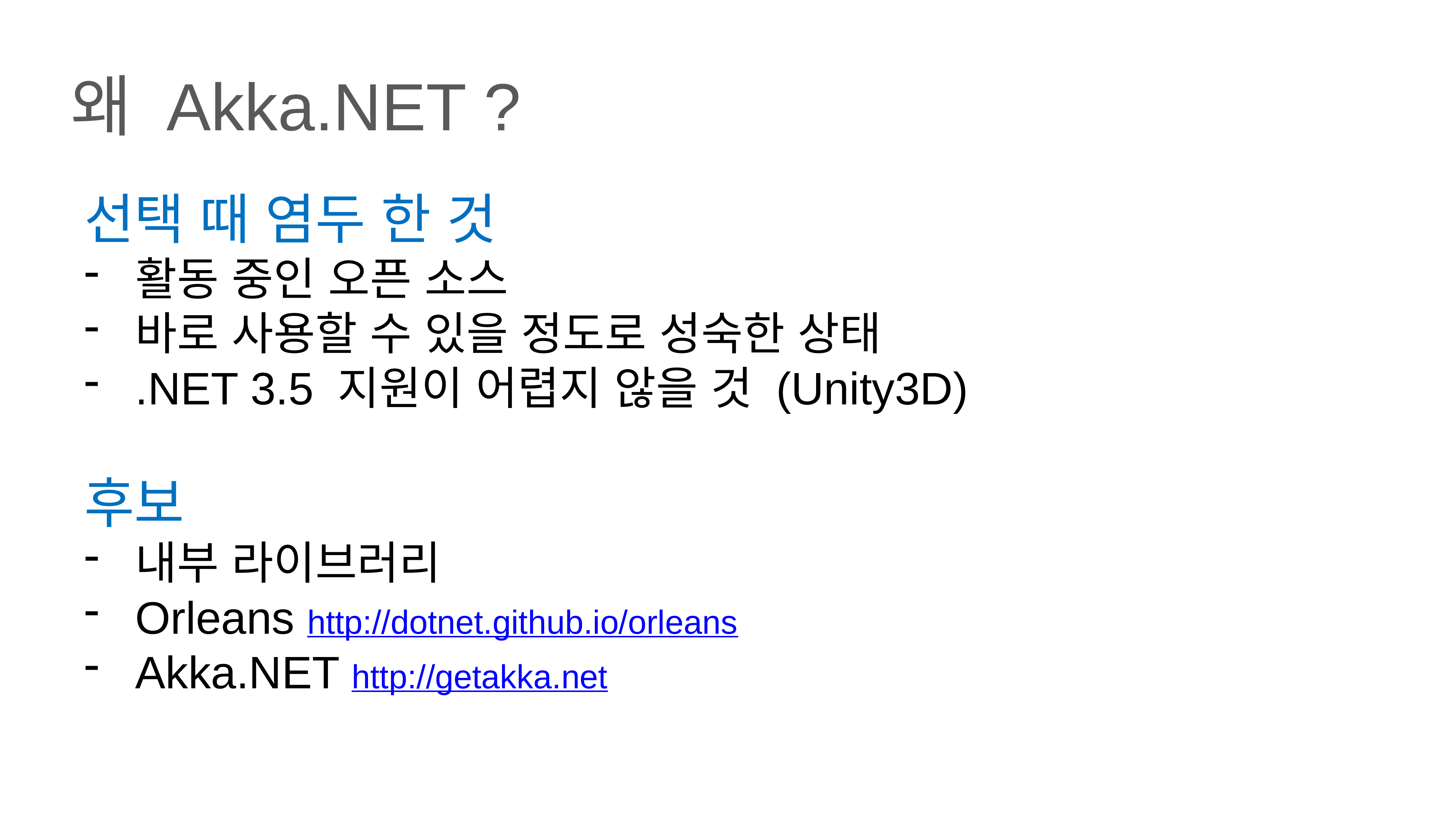

왜 Akka.NET ?
선택 때 염두 한 것
활동 중인 오픈 소스
바로 사용할 수 있을 정도로 성숙한 상태
.NET 3.5 지원이 어렵지 않을 것 (Unity3D)

후보
내부 라이브러리
Orleans http://dotnet.github.io/orleans
Akka.NET http://getakka.net